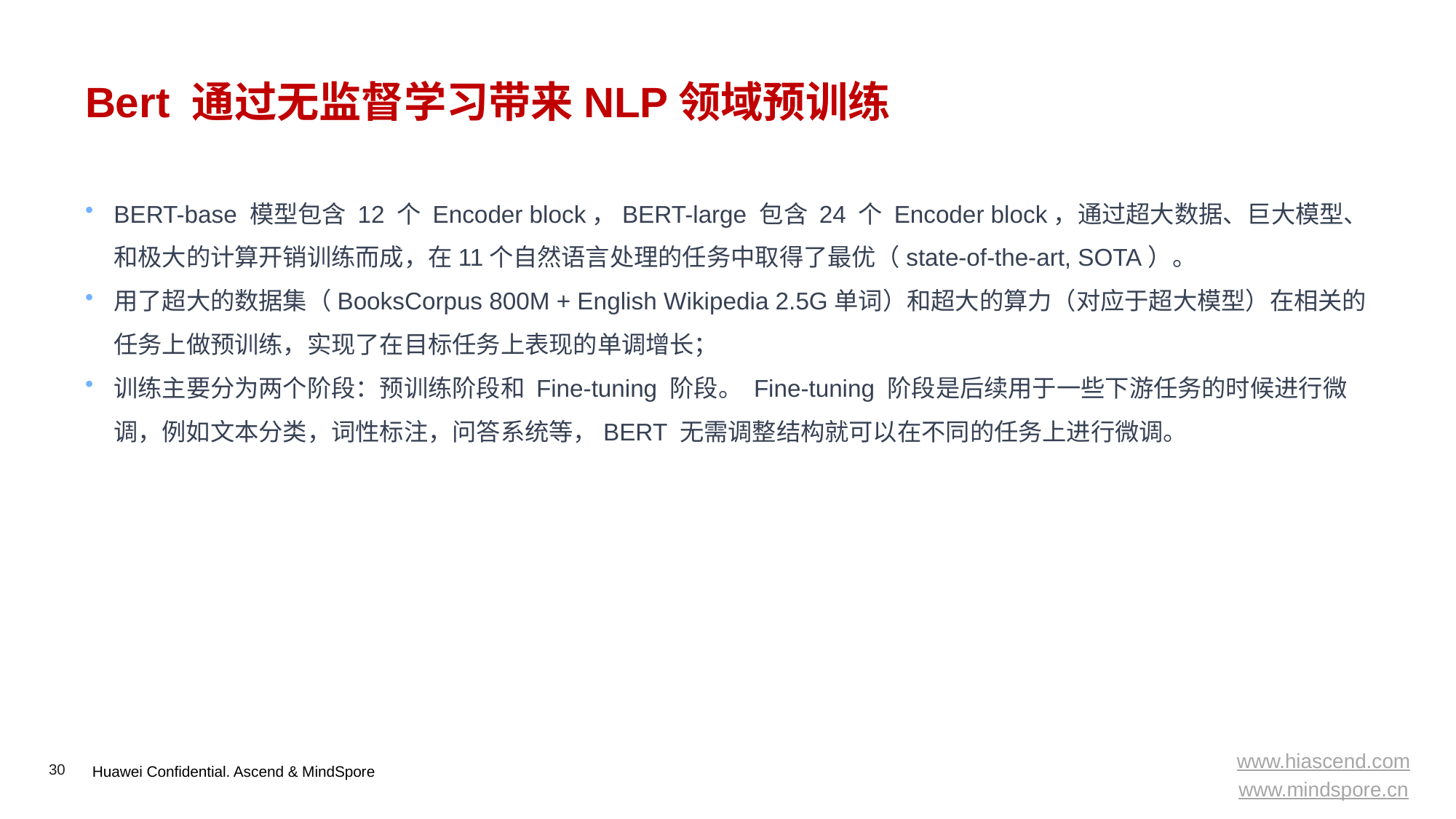

# Bert 通过无监督学习带来NLP领域预训练
BERT-base 模型包含 12 个 Encoder block，BERT-large 包含 24 个 Encoder block，通过超大数据、巨大模型、和极大的计算开销训练而成，在11个自然语言处理的任务中取得了最优（state-of-the-art, SOTA）。
用了超大的数据集（BooksCorpus 800M + English Wikipedia 2.5G单词）和超大的算力（对应于超大模型）在相关的任务上做预训练，实现了在目标任务上表现的单调增长；
训练主要分为两个阶段：预训练阶段和 Fine-tuning 阶段。 Fine-tuning 阶段是后续用于一些下游任务的时候进行微调，例如文本分类，词性标注，问答系统等，BERT 无需调整结构就可以在不同的任务上进行微调。